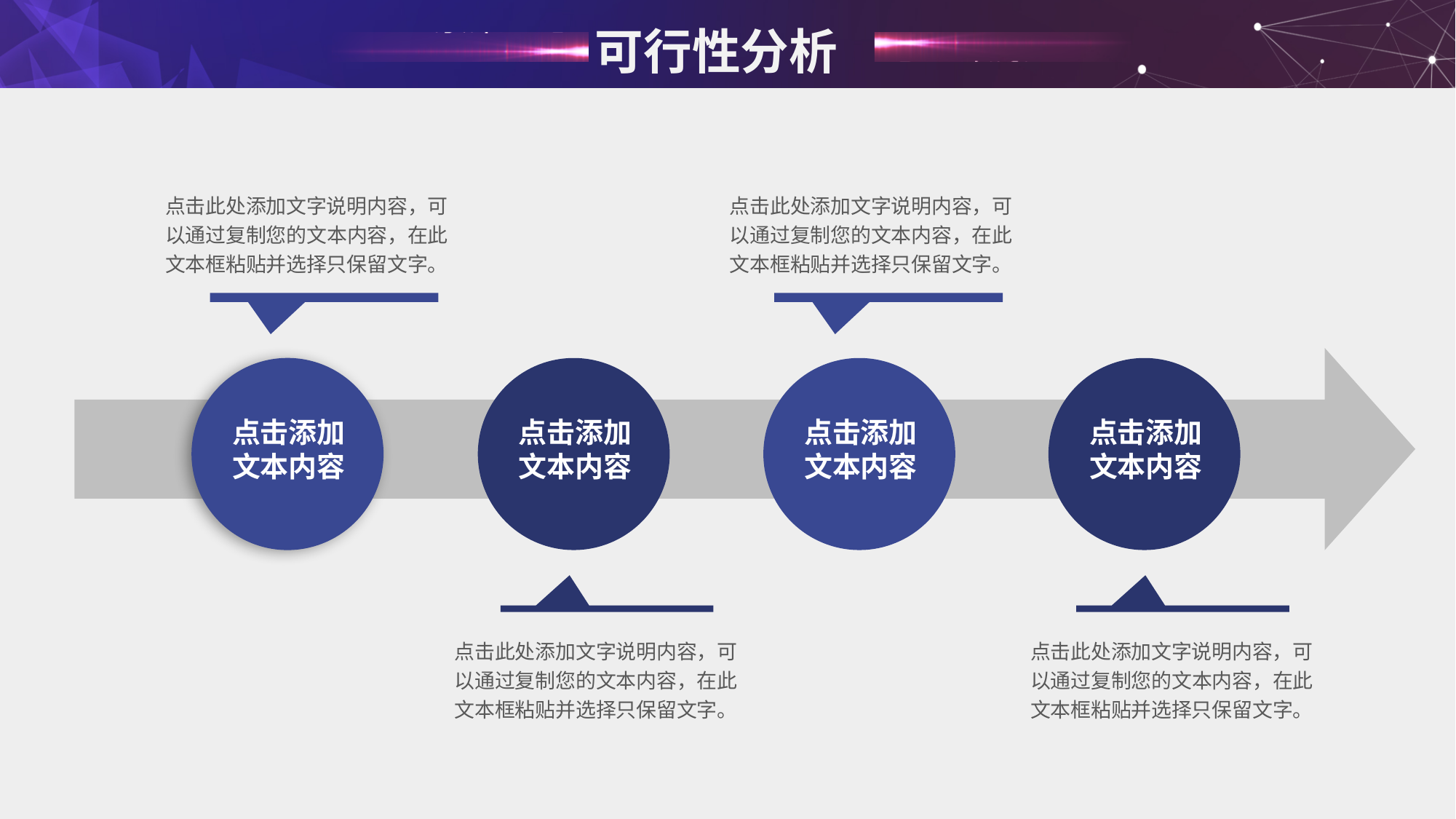

可行性分析
点击此处添加文字说明内容，可以通过复制您的文本内容，在此文本框粘贴并选择只保留文字。
点击此处添加文字说明内容，可以通过复制您的文本内容，在此文本框粘贴并选择只保留文字。

点击添加
文本内容

点击添加
文本内容

点击添加
文本内容

点击添加
文本内容

点击此处添加文字说明内容，可以通过复制您的文本内容，在此文本框粘贴并选择只保留文字。
点击此处添加文字说明内容，可以通过复制您的文本内容，在此文本框粘贴并选择只保留文字。
延迟付